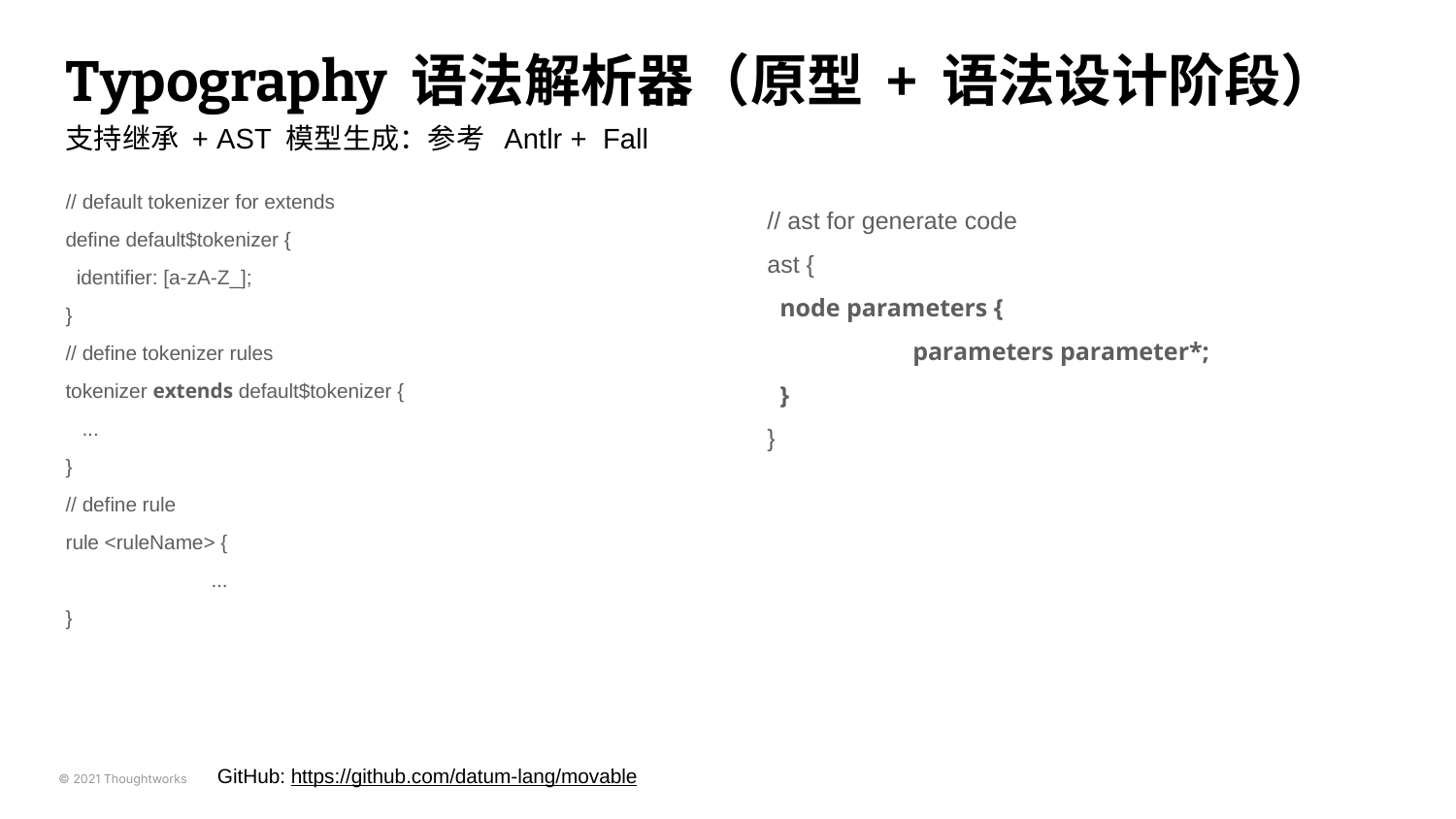

# Typography 语法解析器（原型 + 语法设计阶段）
支持继承 + AST 模型生成：参考  Antlr +  Fall
// default tokenizer for extends
define default$tokenizer {
  identifier: [a-zA-Z_];
}
// define tokenizer rules
tokenizer extends default$tokenizer {
   ...
}
// define rule
rule <ruleName> {
	...
}

// ast for generate code
ast {
  node parameters {
	parameters parameter*;
  }
}

GitHub: https://github.com/datum-lang/movable

20